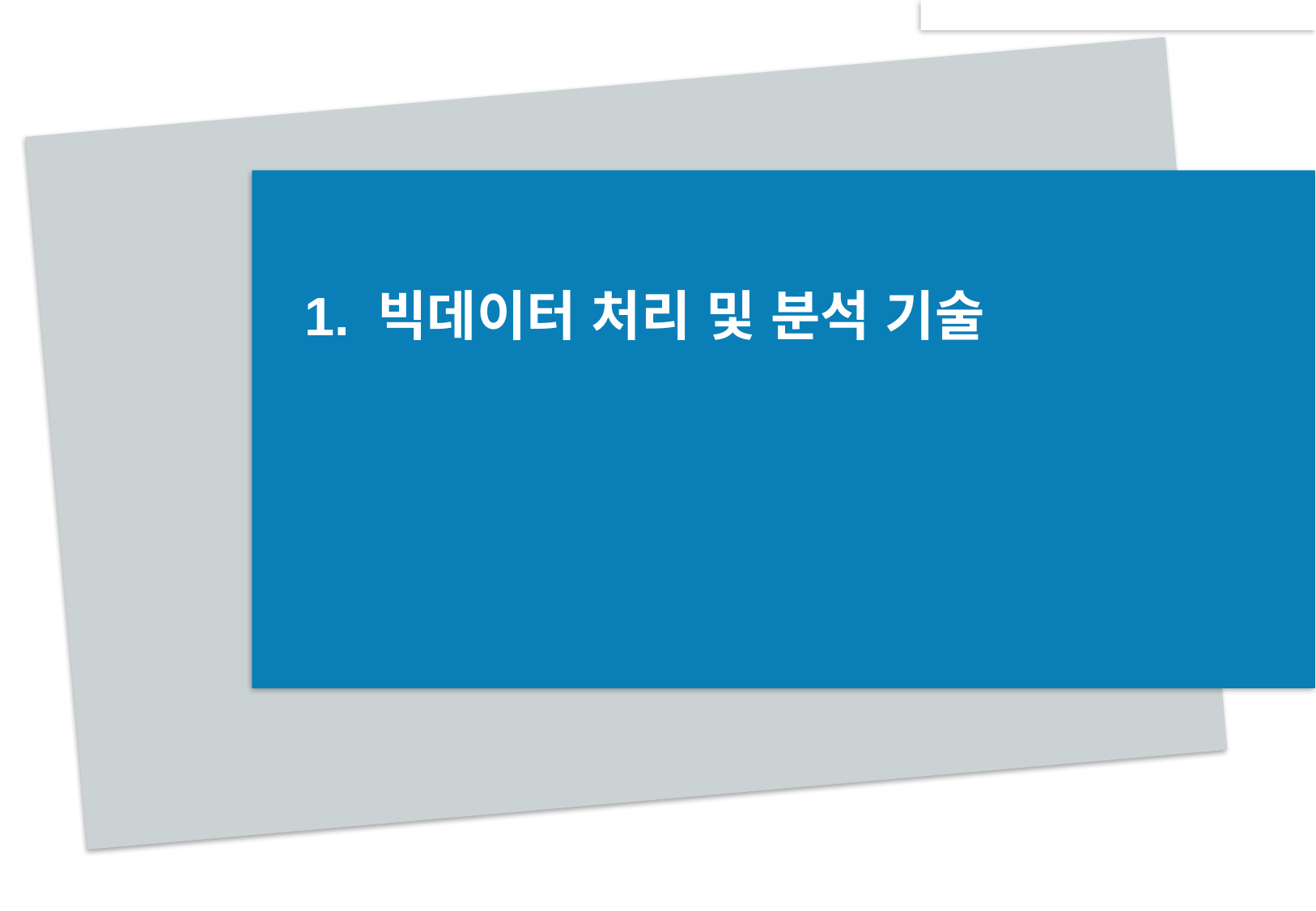

# 1. 빅데이터 처리 및 분석 기술